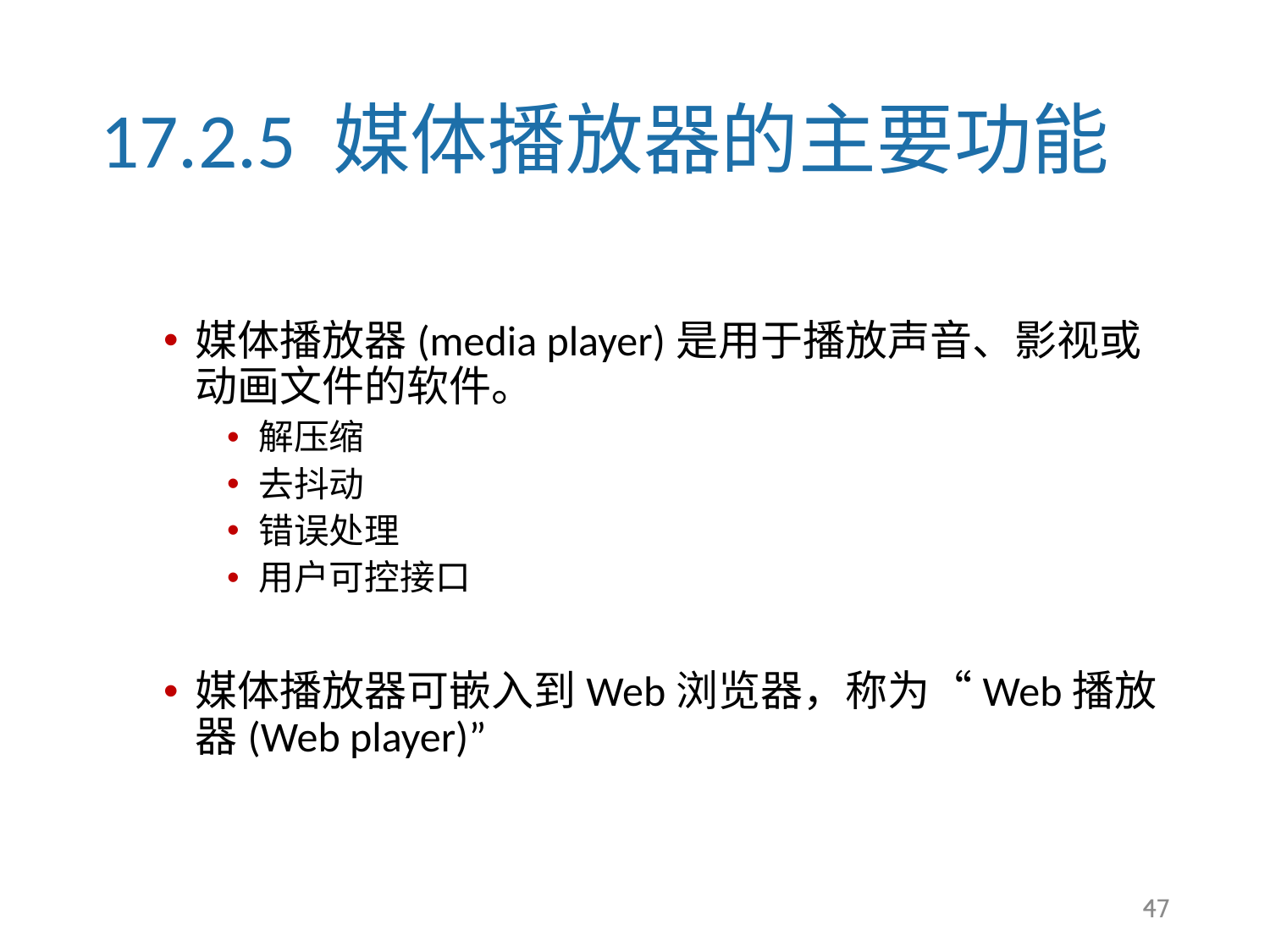

# 17.2.5 媒体播放器的主要功能

媒体播放器(media player)是用于播放声音、影视或动画文件的软件。
解压缩
去抖动
错误处理
用户可控接口

媒体播放器可嵌入到Web浏览器，称为“Web播放器(Web player)”

47